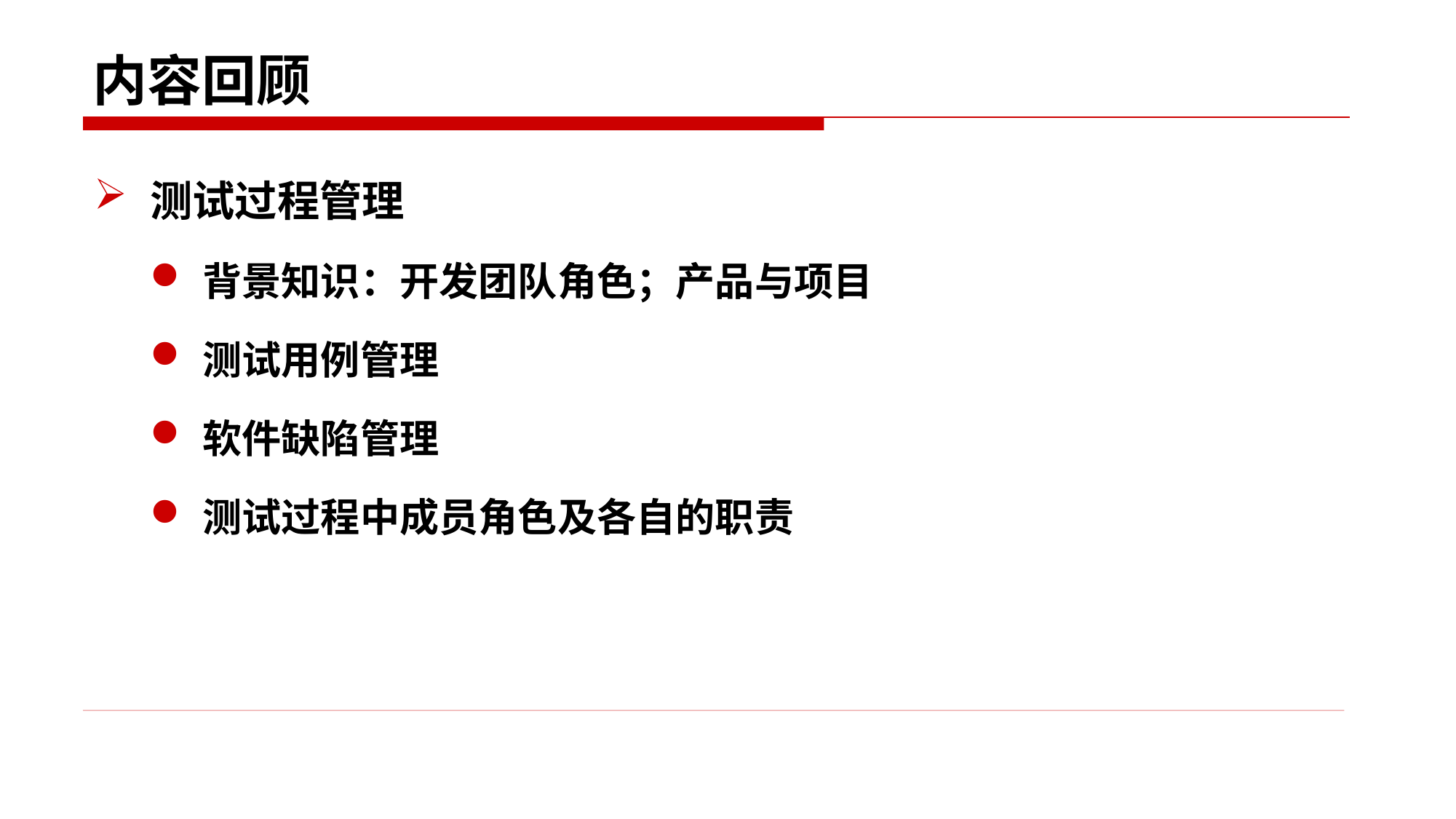

# 内容回顾
测试过程管理
背景知识：开发团队角色；产品与项目
测试用例管理
软件缺陷管理
测试过程中成员角色及各自的职责